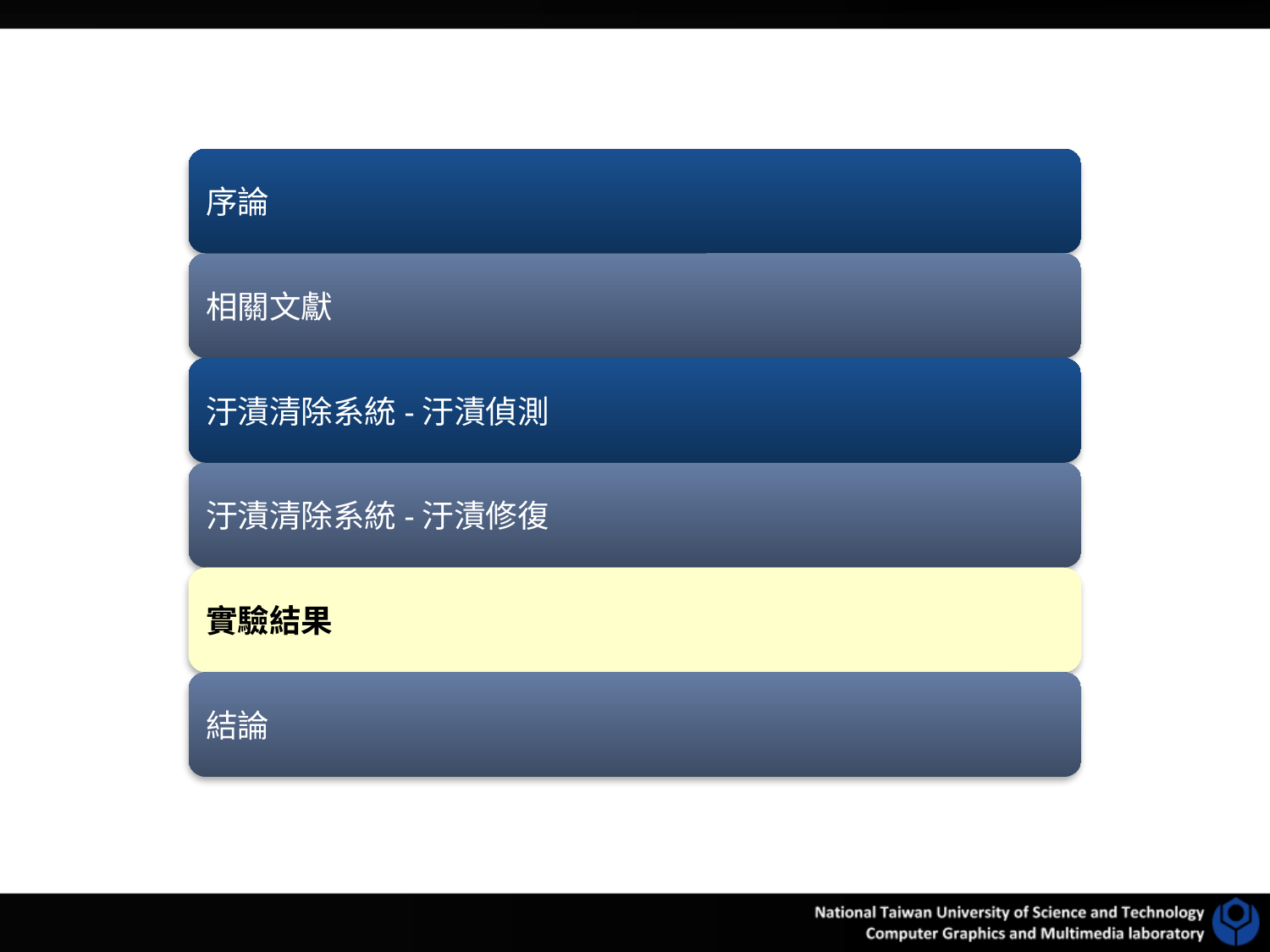

#
序論
汙漬清除系統-汙漬偵測
汙漬清除系統-汙漬修復
相關文獻
實驗結果
結論